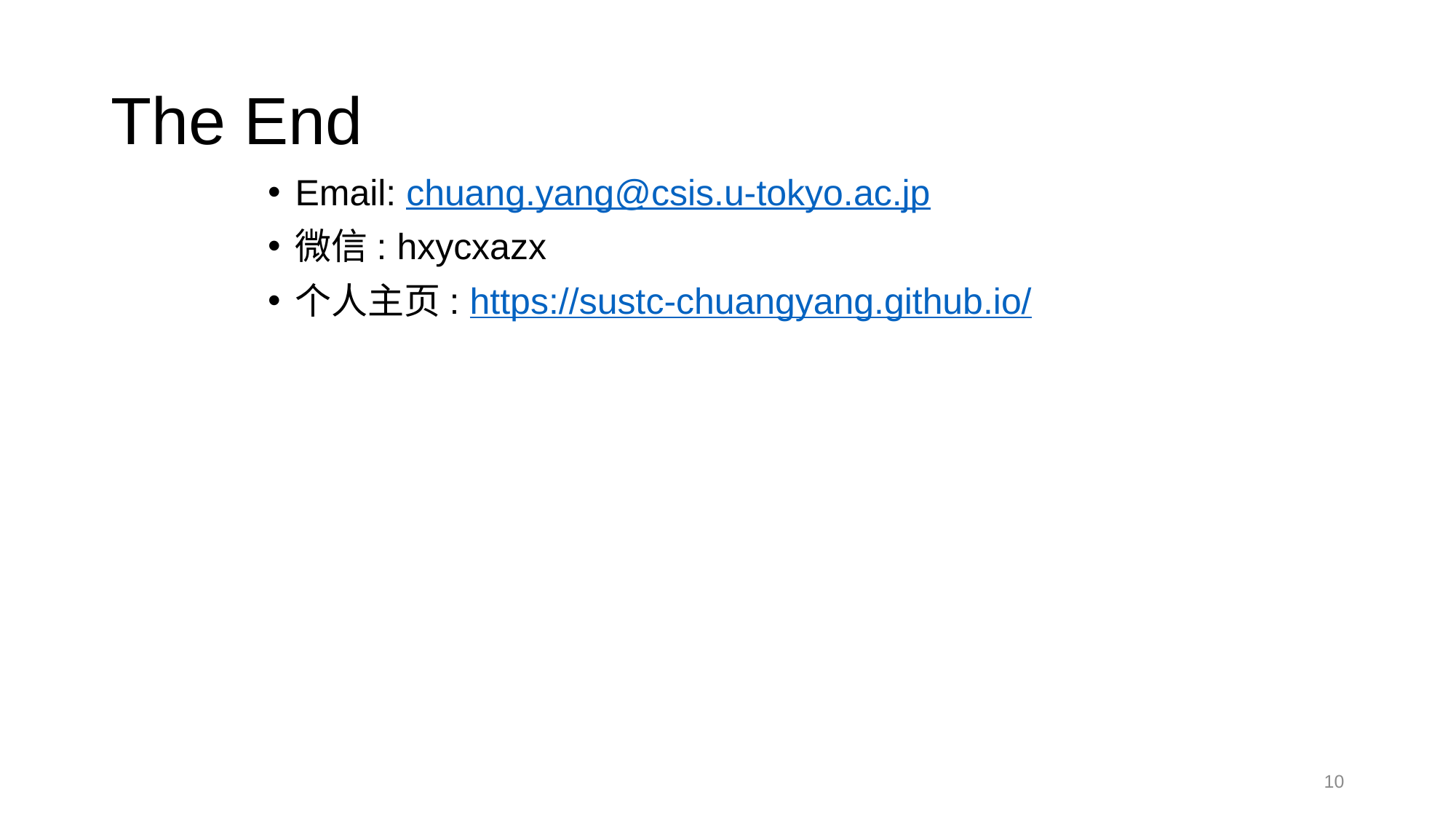

# The End
Email: chuang.yang@csis.u-tokyo.ac.jp
微信: hxycxazx
个人主页: https://sustc-chuangyang.github.io/
10